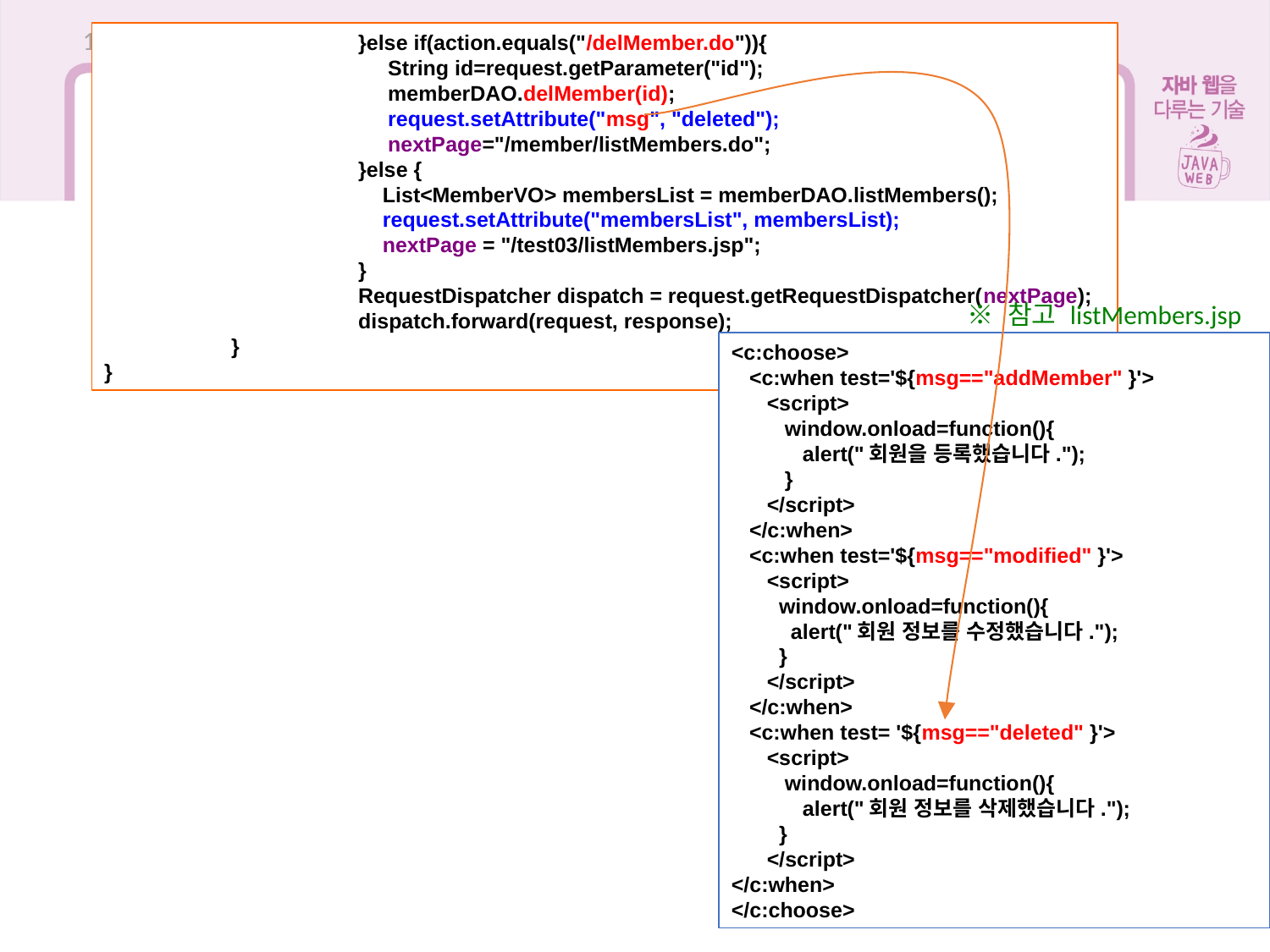

17장  모델2 방식으로 효율적으로 개발하기
		}else if(action.equals("/delMember.do")){
		     String id=request.getParameter("id");
		     memberDAO.delMember(id);
		     request.setAttribute("msg", "deleted");
		     nextPage="/member/listMembers.do";
		}else {
		     List<MemberVO> membersList = memberDAO.listMembers();
		     request.setAttribute("membersList", membersList);
		     nextPage = "/test03/listMembers.jsp";
		}
		RequestDispatcher dispatch = request.getRequestDispatcher(nextPage);
		dispatch.forward(request, response);
	}
}

※ 참고 listMembers.jsp
<c:choose>
   <c:when test='${msg=="addMember" }'>
      <script>
         window.onload=function(){
            alert("회원을 등록했습니다.");
         }
      </script>
   </c:when>
   <c:when test='${msg=="modified" }'>
      <script>
        window.onload=function(){
          alert("회원 정보를 수정했습니다.");
        }
      </script>
   </c:when>
   <c:when test= '${msg=="deleted" }'>
      <script>
         window.onload=function(){
            alert("회원 정보를 삭제했습니다.");
        }
      </script>
</c:when>
</c:choose>